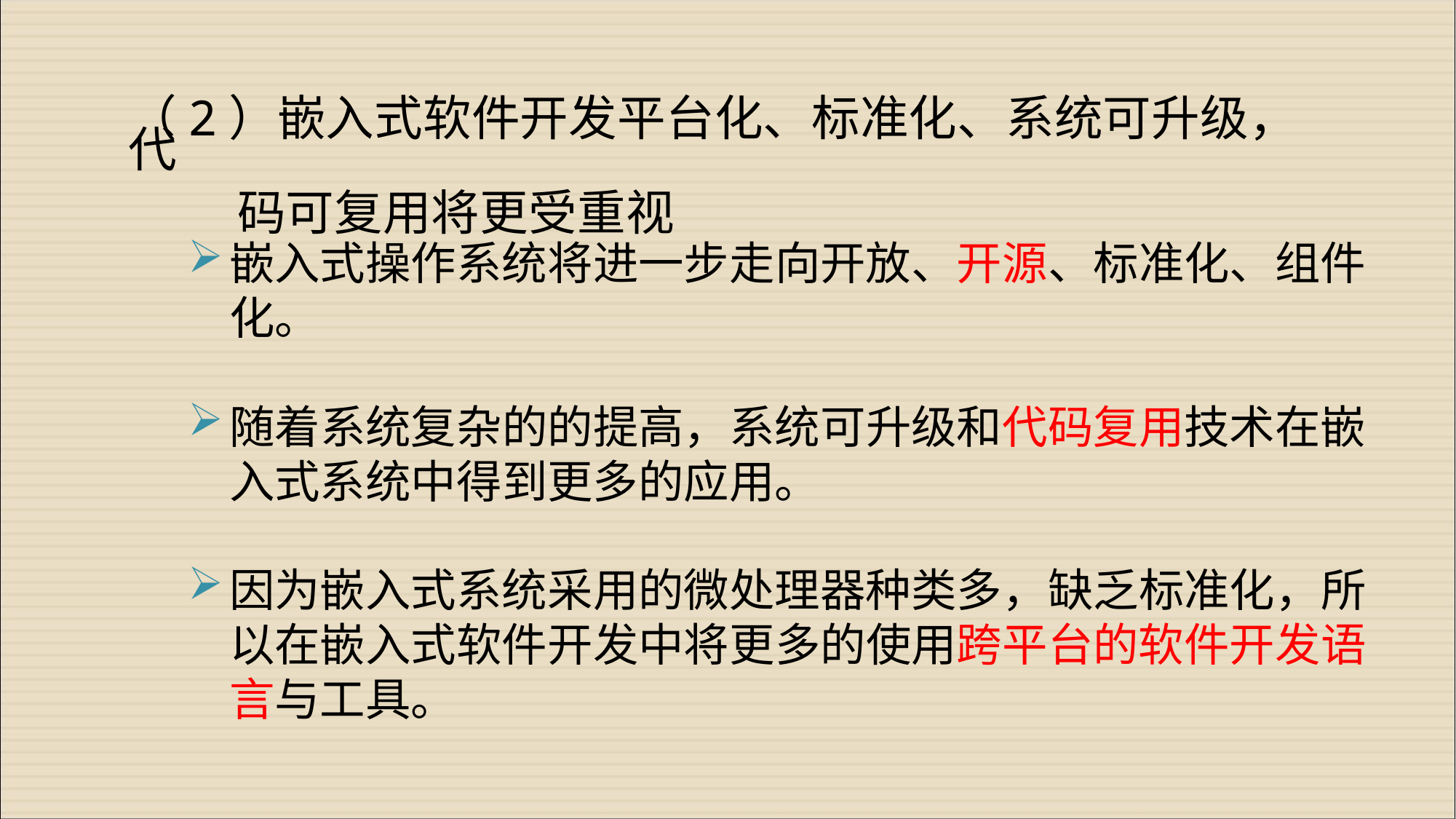

（2）嵌入式软件开发平台化、标准化、系统可升级，代

	码可复用将更受重视
嵌入式操作系统将进一步走向开放、开源、标准化、组件化。

随着系统复杂的的提高，系统可升级和代码复用技术在嵌入式系统中得到更多的应用。

因为嵌入式系统采用的微处理器种类多，缺乏标准化，所以在嵌入式软件开发中将更多的使用跨平台的软件开发语言与工具。